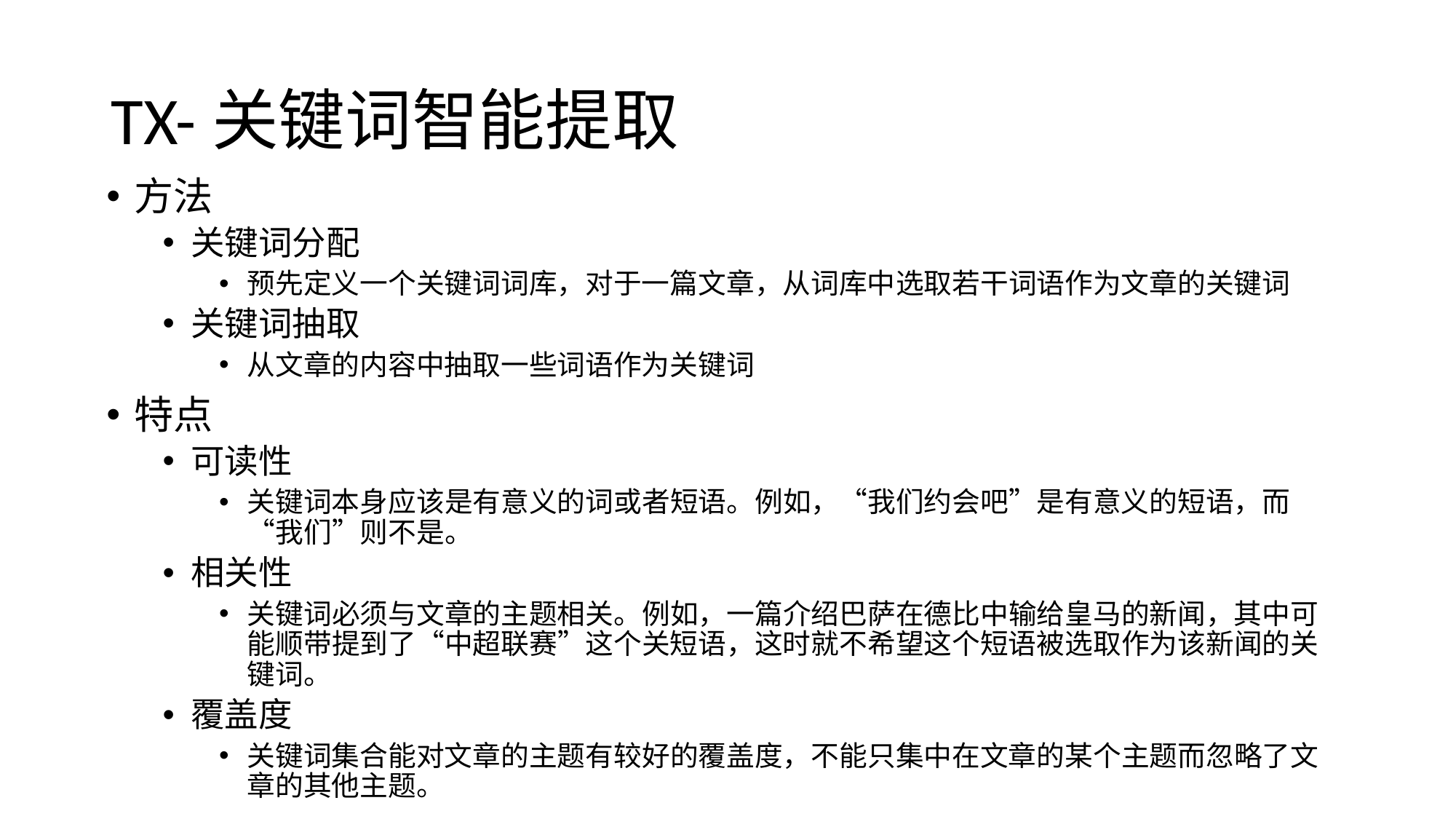

# TX-关键词智能提取
方法
关键词分配
预先定义一个关键词词库，对于一篇文章，从词库中选取若干词语作为文章的关键词
关键词抽取
从文章的内容中抽取一些词语作为关键词
特点
可读性
关键词本身应该是有意义的词或者短语。例如，“我们约会吧”是有意义的短语，而“我们”则不是。
相关性
关键词必须与文章的主题相关。例如，一篇介绍巴萨在德比中输给皇马的新闻，其中可能顺带提到了“中超联赛”这个关短语，这时就不希望这个短语被选取作为该新闻的关键词。
覆盖度
关键词集合能对文章的主题有较好的覆盖度，不能只集中在文章的某个主题而忽略了文章的其他主题。